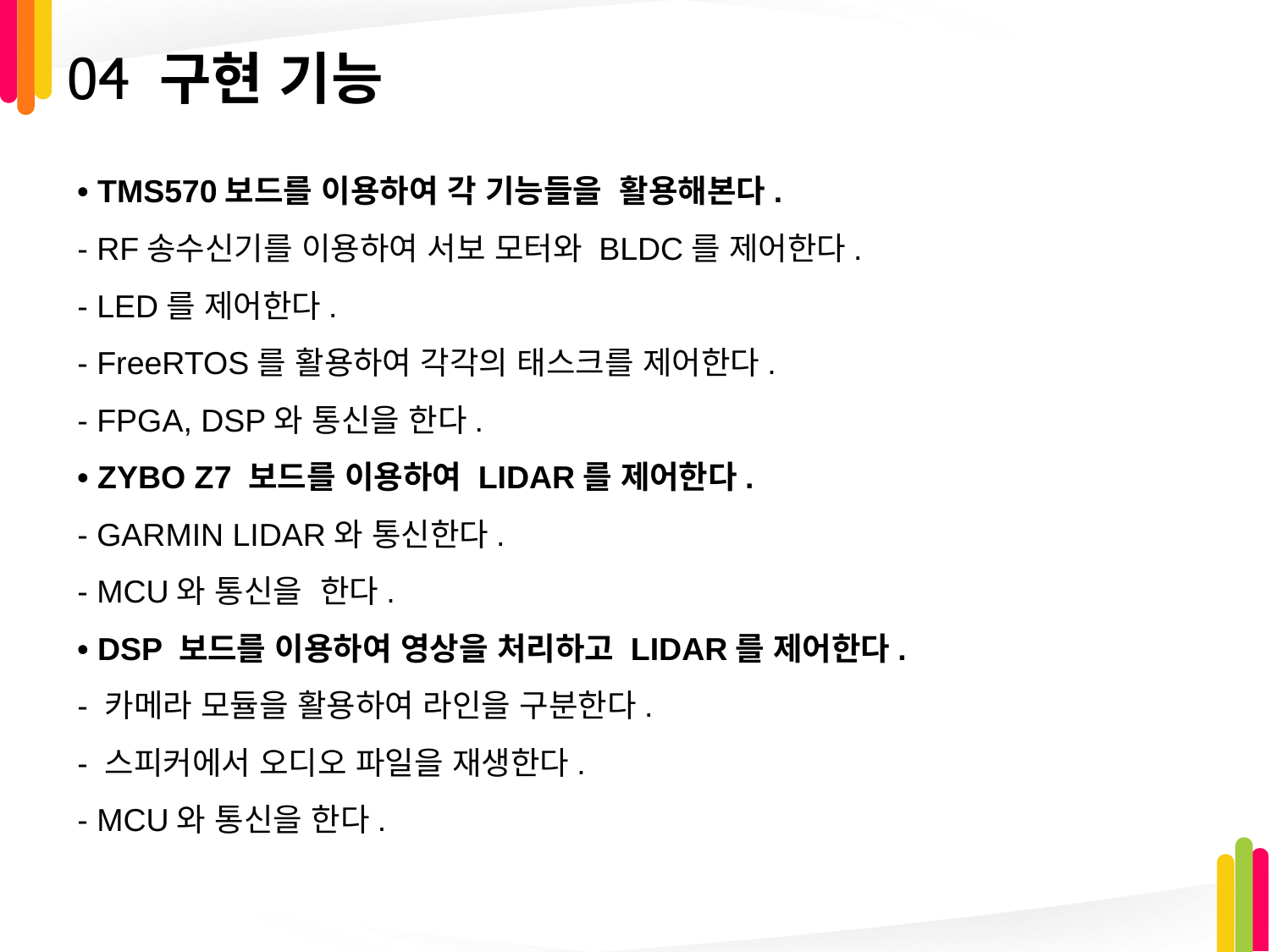

# 04 구현 기능
• TMS570보드를 이용하여 각 기능들을  활용해본다.
- RF송수신기를 이용하여 서보 모터와 BLDC를 제어한다.
- LED를 제어한다.
- FreeRTOS를 활용하여 각각의 태스크를 제어한다.
- FPGA, DSP와 통신을 한다.
• ZYBO Z7 보드를 이용하여 LIDAR를 제어한다.
- GARMIN LIDAR와 통신한다.
- MCU와 통신을  한다.
• DSP 보드를 이용하여 영상을 처리하고 LIDAR를 제어한다.
- 카메라 모듈을 활용하여 라인을 구분한다.
- 스피커에서 오디오 파일을 재생한다.
- MCU와 통신을 한다.